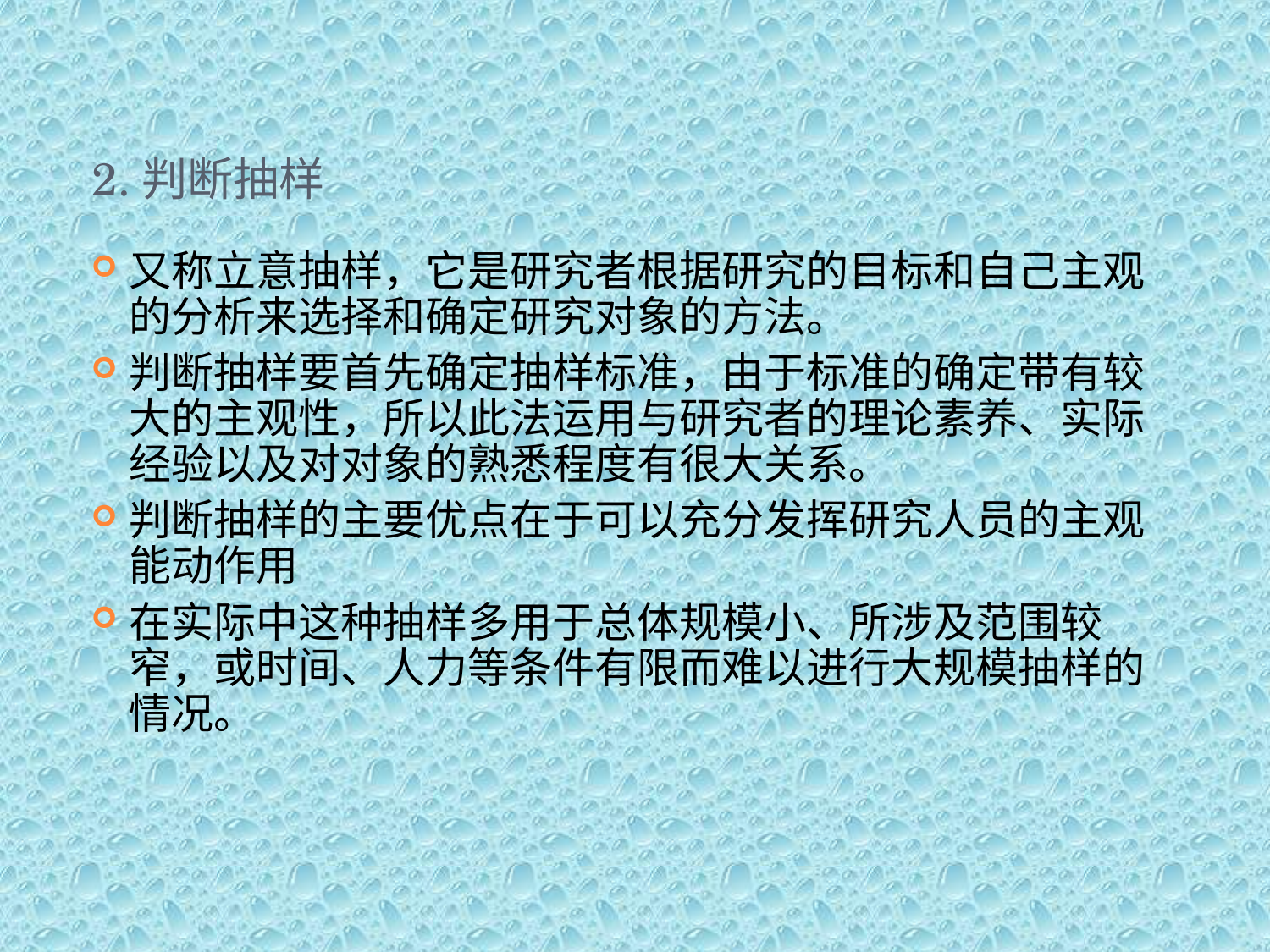

# 2.判断抽样
又称立意抽样，它是研究者根据研究的目标和自己主观的分析来选择和确定研究对象的方法。
判断抽样要首先确定抽样标准，由于标准的确定带有较大的主观性，所以此法运用与研究者的理论素养、实际经验以及对对象的熟悉程度有很大关系。
判断抽样的主要优点在于可以充分发挥研究人员的主观能动作用
在实际中这种抽样多用于总体规模小、所涉及范围较窄，或时间、人力等条件有限而难以进行大规模抽样的情况。